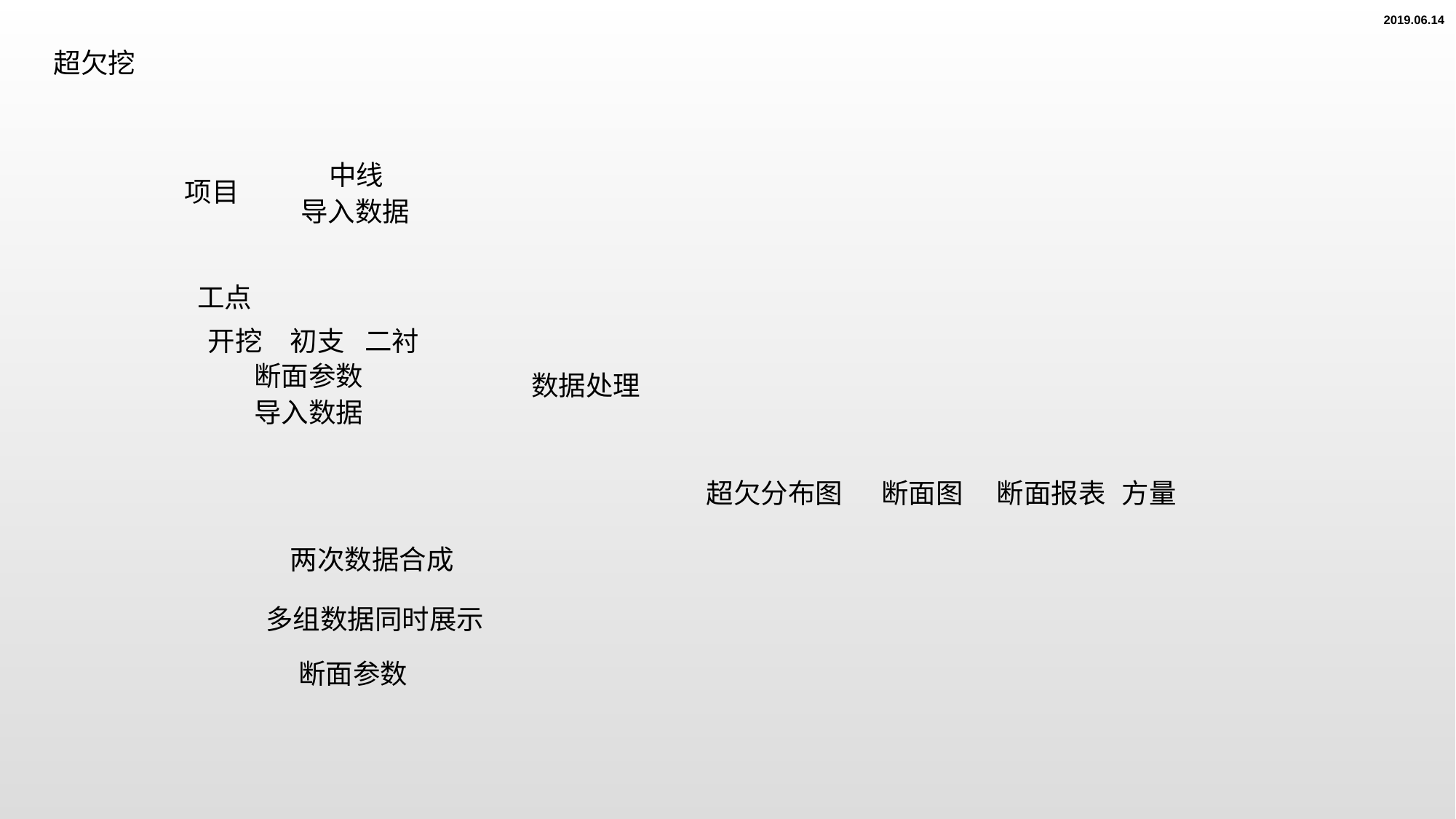

2019.06.14
超欠挖
中线
项目
导入数据
工点
开挖
初支
二衬
断面参数
数据处理
导入数据
超欠分布图
断面图
断面报表
方量
两次数据合成
多组数据同时展示
断面参数